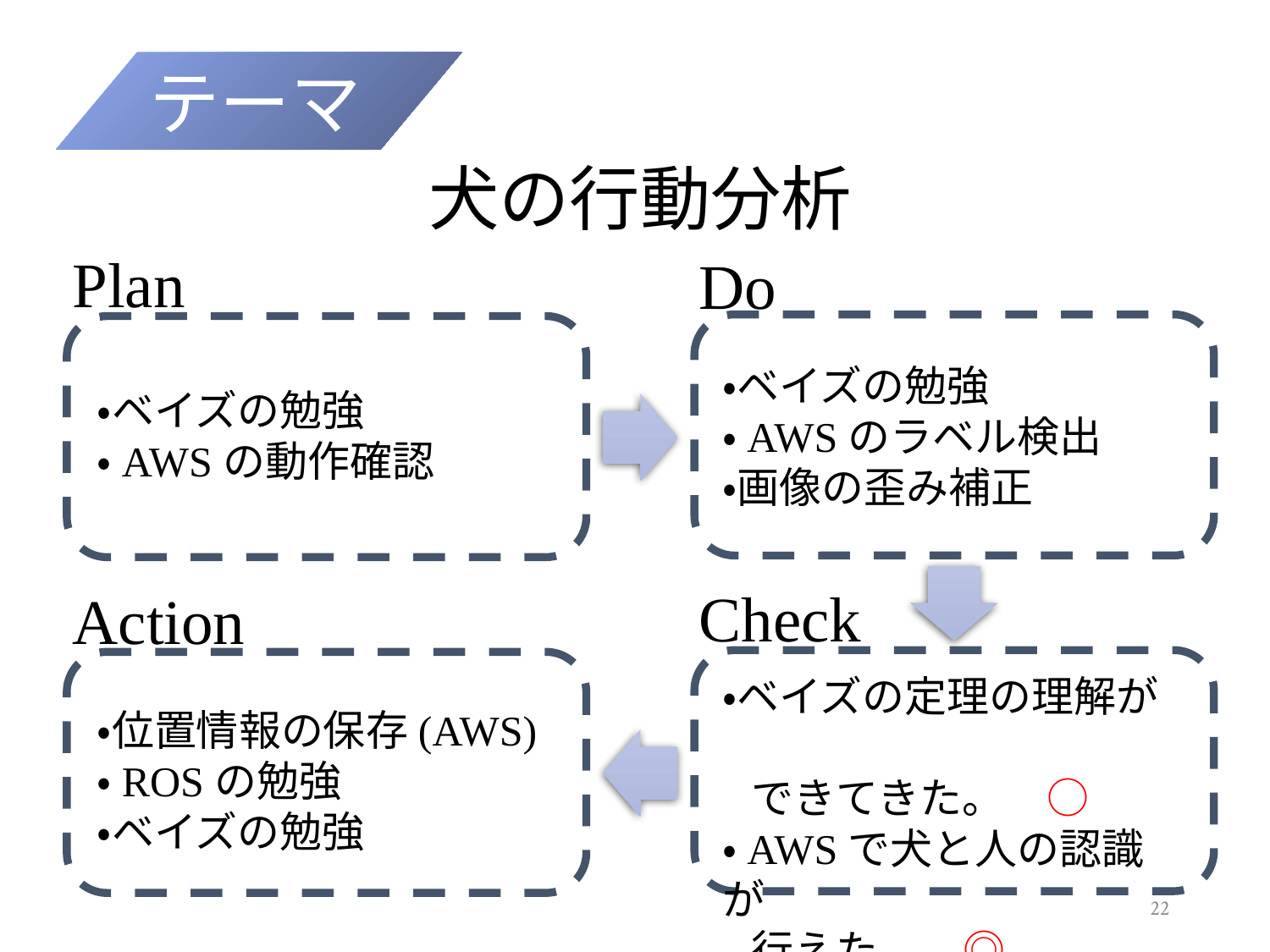

テーマ
犬の行動分析
Plan
20211112_akashi.pptx20211112_akashi.pptx
Do
20211112_akashi.pptx20211112_akashi.pptx
・ベイズの勉強
・AWSのラベル検出
・画像の歪み補正
・ベイズの勉強
・AWSの動作確認

Check
Action
20211112_akashi.pptx20211112_akashi.pptx

・ベイズの定理の理解が
  できてきた。　○
・AWSで犬と人の認識が
  行えた。　◎
・位置情報の保存(AWS)
・ROSの勉強
・ベイズの勉強

22